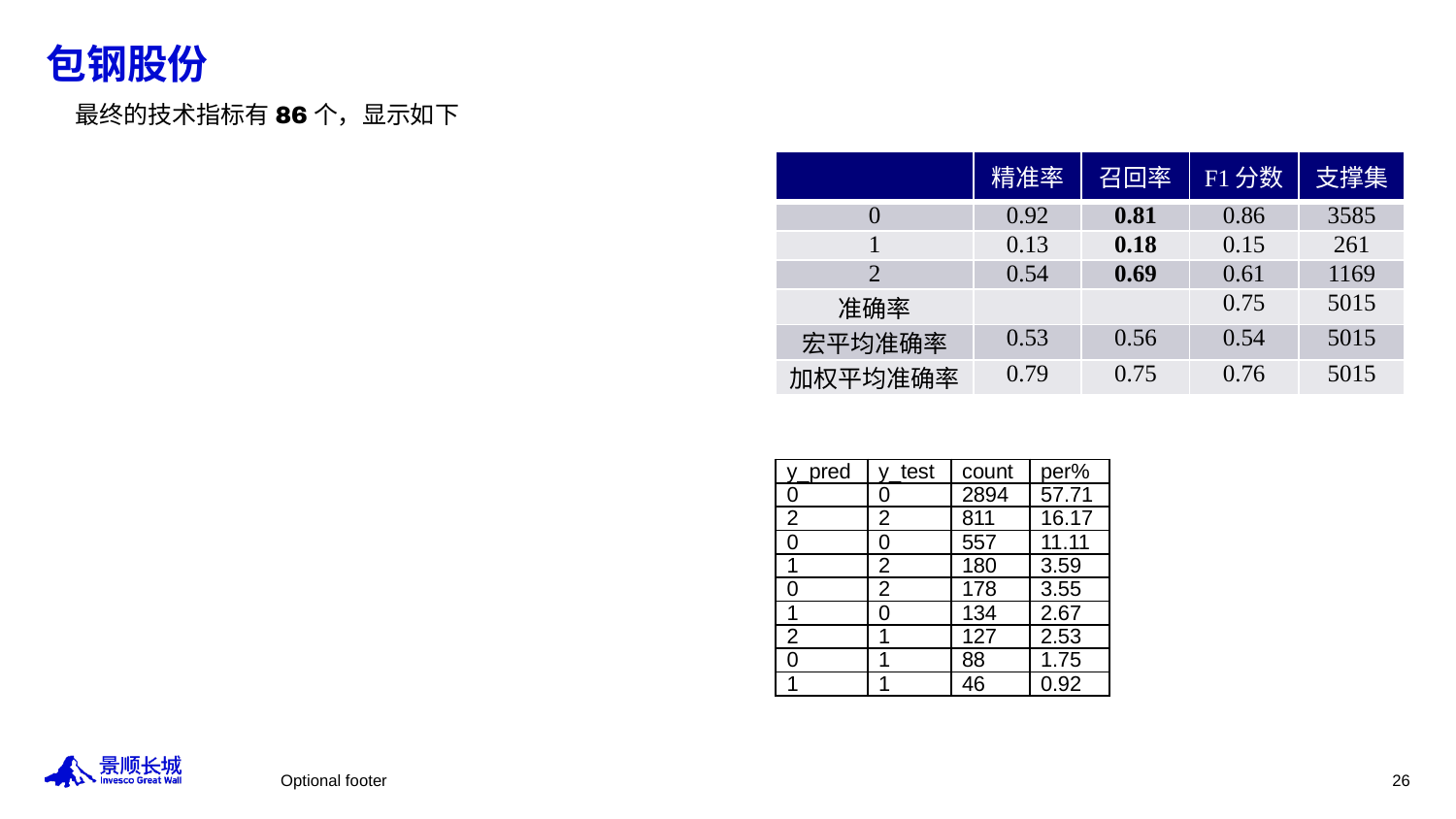

# 包钢股份
最终的技术指标有86个，显示如下
|  | 精准率 | 召回率 | F1分数 | 支撑集 |
| --- | --- | --- | --- | --- |
| 0 | 0.92 | 0.81 | 0.86 | 3585 |
| 1 | 0.13 | 0.18 | 0.15 | 261 |
| 2 | 0.54 | 0.69 | 0.61 | 1169 |
| 准确率 |  |  | 0.75 | 5015 |
| 宏平均准确率 | 0.53 | 0.56 | 0.54 | 5015 |
| 加权平均准确率 | 0.79 | 0.75 | 0.76 | 5015 |
| y\_pred | y\_test | count | per% |
| --- | --- | --- | --- |
| 0 | 0 | 2894 | 57.71 |
| 2 | 2 | 811 | 16.17 |
| 0 | 0 | 557 | 11.11 |
| 1 | 2 | 180 | 3.59 |
| 0 | 2 | 178 | 3.55 |
| 1 | 0 | 134 | 2.67 |
| 2 | 1 | 127 | 2.53 |
| 0 | 1 | 88 | 1.75 |
| 1 | 1 | 46 | 0.92 |
Optional footer
26